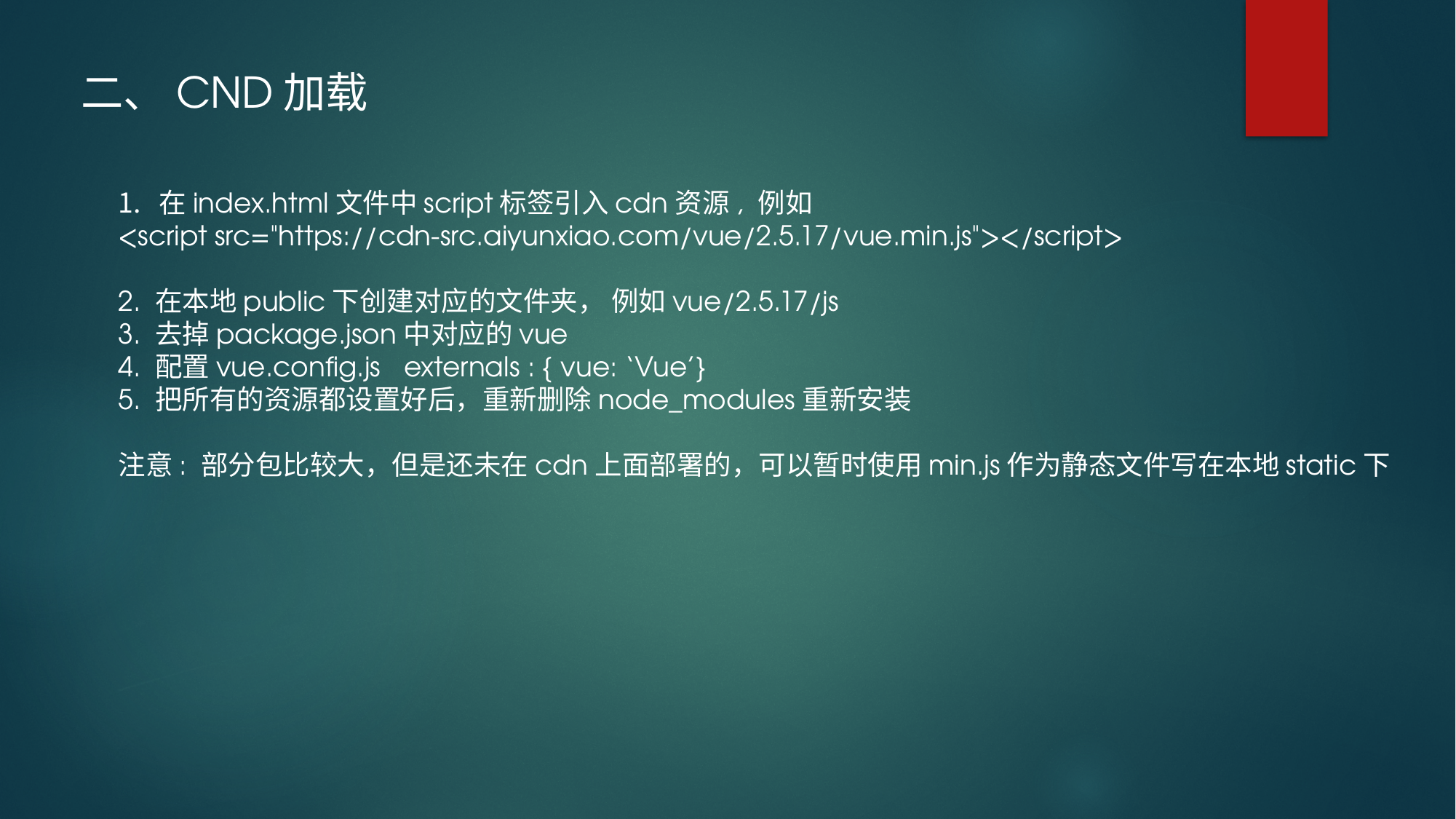

二、CND加载
在index.html文件中script标签引入cdn资源, 例如
<script src="https://cdn-src.aiyunxiao.com/vue/2.5.17/vue.min.js"></script>

2. 在本地public下创建对应的文件夹， 例如vue/2.5.17/js
3. 去掉package.json中对应的vue
4. 配置vue.config.js   externals : { vue: ‘Vue’}
5. 把所有的资源都设置好后，重新删除node_modules重新安装
注意: 部分包比较大，但是还未在cdn上面部署的，可以暂时使用min.js作为静态文件写在本地static下